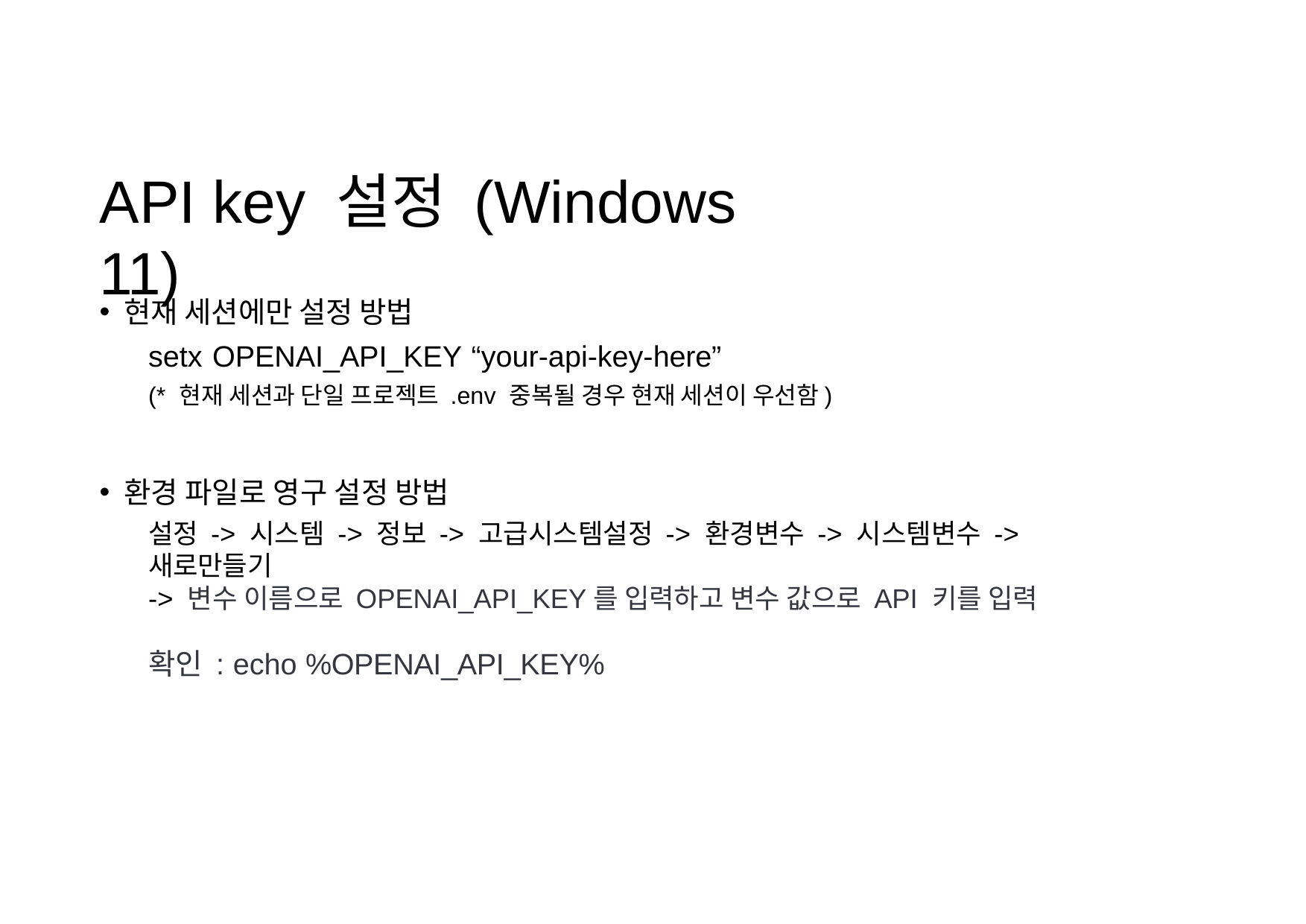

# API key 설정 (Windows 11)
현재 세션에만 설정 방법
setx OPENAI_API_KEY “your-api-key-here”
(* 현재 세션과 단일 프로젝트 .env 중복될 경우 현재 세션이 우선함)

환경 파일로 영구 설정 방법
설정 -> 시스템 -> 정보 -> 고급시스템설정 -> 환경변수 -> 시스템변수 -> 새로만들기
-> 변수 이름으로 OPENAI_API_KEY를 입력하고 변수 값으로 API 키를 입력

확인 : echo %OPENAI_API_KEY%